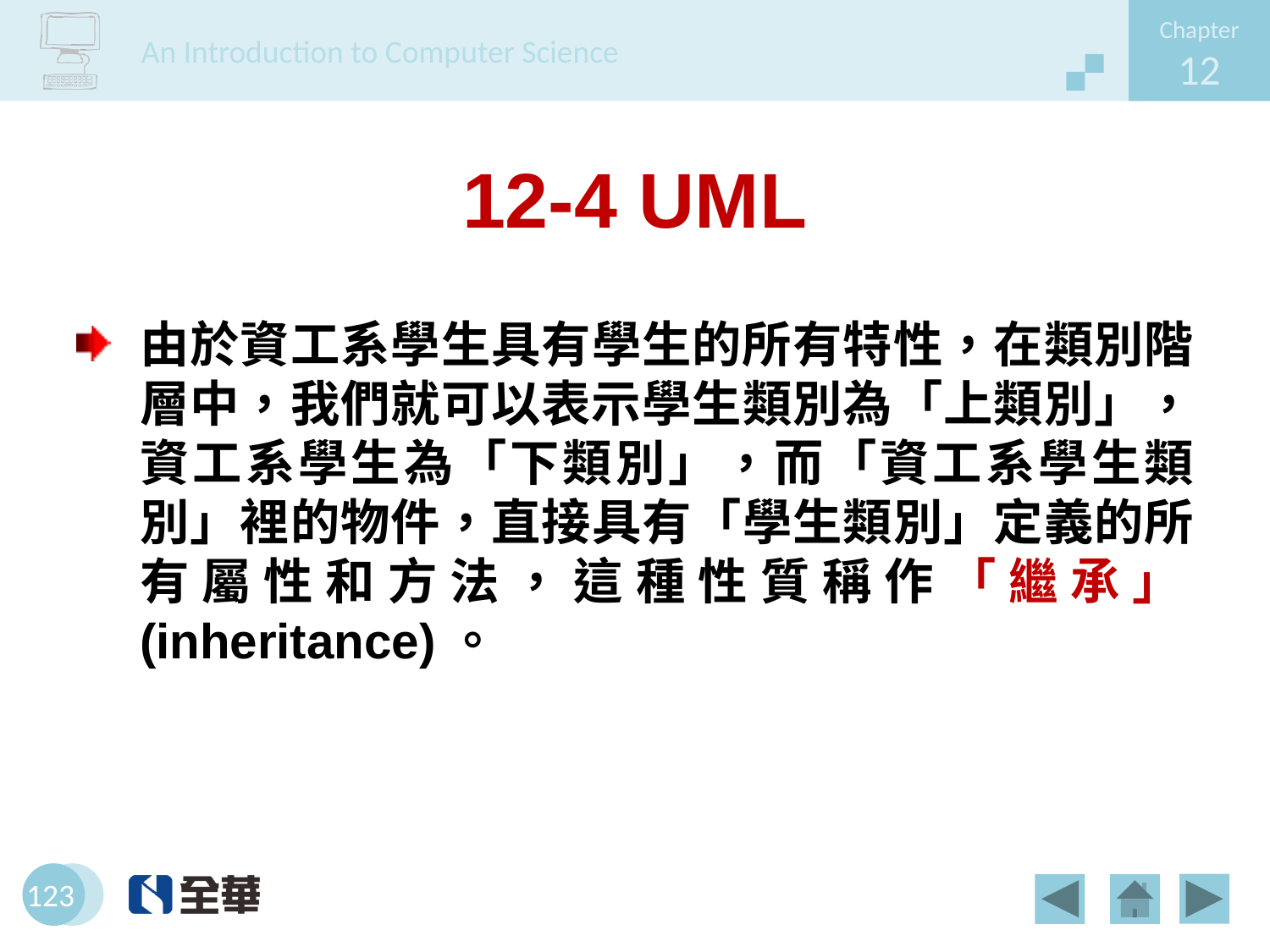

# 12-4 UML
由於資工系學生具有學生的所有特性，在類別階層中，我們就可以表示學生類別為「上類別」，資工系學生為「下類別」，而「資工系學生類別」裡的物件，直接具有「學生類別」定義的所有屬性和方法，這種性質稱作「繼承」(inheritance)。